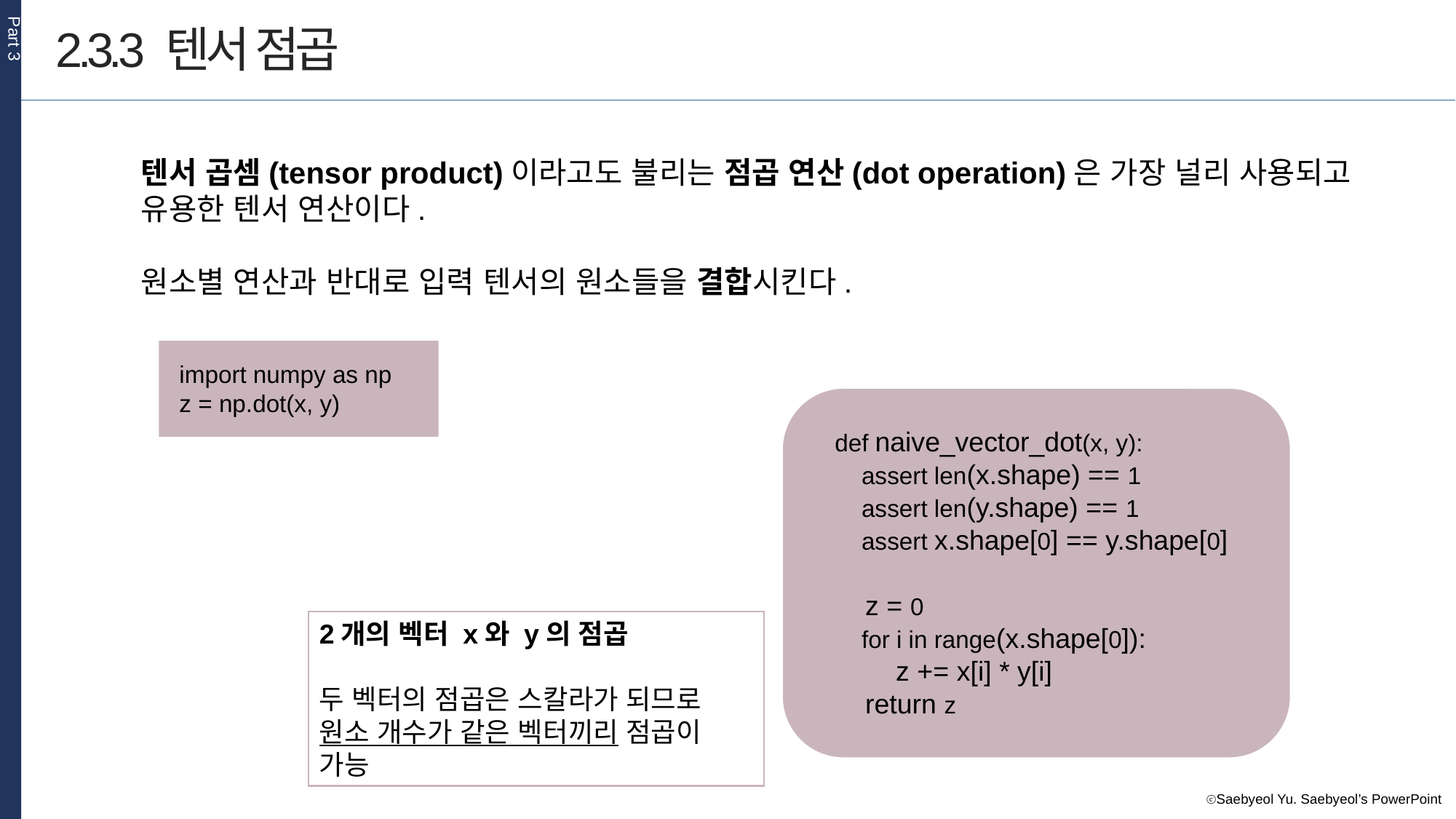

Part 3
2.3.3 텐서 점곱
텐서 곱셈(tensor product)이라고도 불리는 점곱 연산(dot operation)은 가장 널리 사용되고 유용한 텐서 연산이다.

원소별 연산과 반대로 입력 텐서의 원소들을 결합시킨다.

import numpy as np
z = np.dot(x, y)

def naive_vector_dot(x, y):
    assert len(x.shape) == 1
    assert len(y.shape) == 1
    assert x.shape[0] == y.shape[0]

    z = 0
    for i in range(x.shape[0]):
        z += x[i] * y[i]
    return z
2개의 벡터 x와 y의 점곱

두 벡터의 점곱은 스칼라가 되므로 원소 개수가 같은 벡터끼리 점곱이 가능